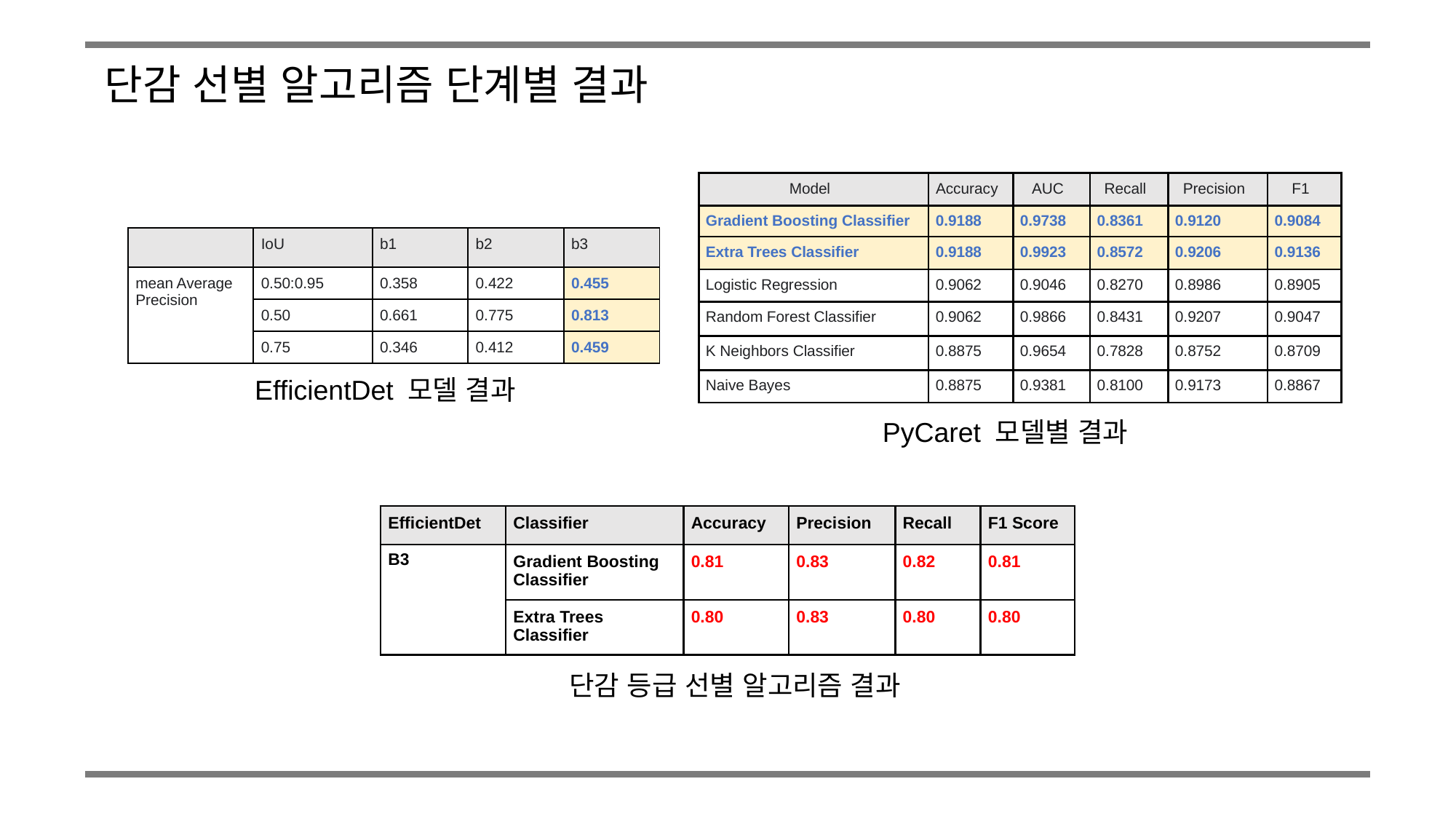

단감 선별 알고리즘 단계별 결과
| Model | Accuracy | AUC | Recall | Precision | F1 |
| --- | --- | --- | --- | --- | --- |
| Gradient Boosting Classifier | 0.9188 | 0.9738 | 0.8361 | 0.9120 | 0.9084 |
| Extra Trees Classifier | 0.9188 | 0.9923 | 0.8572 | 0.9206 | 0.9136 |
| Logistic Regression | 0.9062 | 0.9046 | 0.8270 | 0.8986 | 0.8905 |
| Random Forest Classifier | 0.9062 | 0.9866 | 0.8431 | 0.9207 | 0.9047 |
| K Neighbors Classifier | 0.8875 | 0.9654 | 0.7828 | 0.8752 | 0.8709 |
| Naive Bayes | 0.8875 | 0.9381 | 0.8100 | 0.9173 | 0.8867 |
|  | IoU | b1 | b2 | b3 |
| --- | --- | --- | --- | --- |
| mean Average Precision | 0.50:0.95 | 0.358 | 0.422 | 0.455 |
|  | 0.50 | 0.661 | 0.775 | 0.813 |
|  | 0.75 | 0.346 | 0.412 | 0.459 |
EfficientDet 모델 결과
PyCaret 모델별 결과
| EfficientDet | Classifier | Accuracy | Precision | Recall | F1 Score |
| --- | --- | --- | --- | --- | --- |
| B3 | Gradient Boosting Classifier | 0.81 | 0.83 | 0.82 | 0.81 |
|  | Extra Trees Classifier | 0.80 | 0.83 | 0.80 | 0.80 |
단감 등급 선별 알고리즘 결과